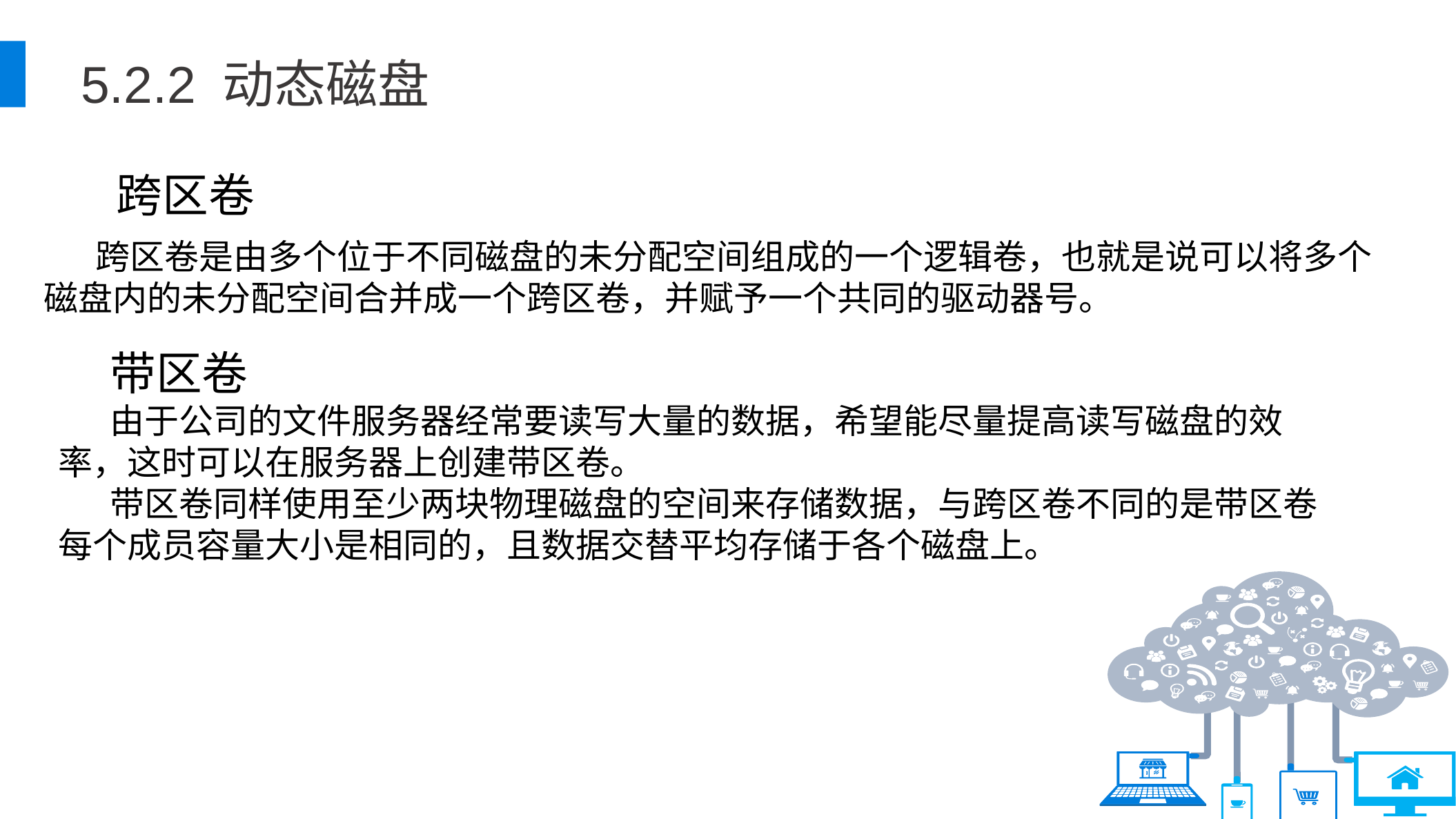

5.2.2 动态磁盘
跨区卷
跨区卷是由多个位于不同磁盘的未分配空间组成的一个逻辑卷，也就是说可以将多个磁盘内的未分配空间合并成一个跨区卷，并赋予一个共同的驱动器号。
带区卷
由于公司的文件服务器经常要读写大量的数据，希望能尽量提高读写磁盘的效率，这时可以在服务器上创建带区卷。
带区卷同样使用至少两块物理磁盘的空间来存储数据，与跨区卷不同的是带区卷每个成员容量大小是相同的，且数据交替平均存储于各个磁盘上。